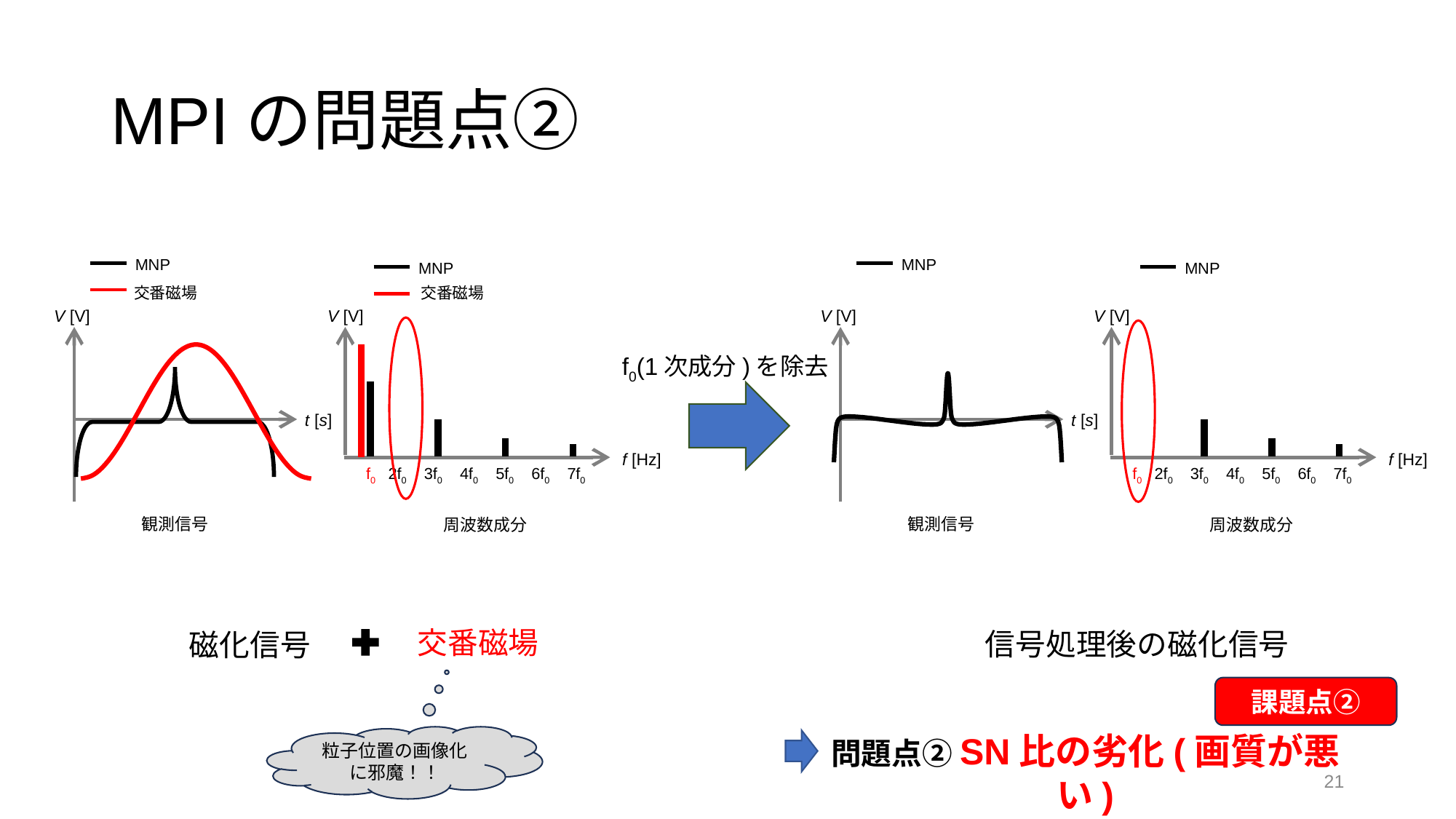

# MPIの問題点②
MNP
MNP
交番磁場
交番磁場
V [V]
V [V]

### Chart

| Category |  |
|---|---|
t [s]
f [Hz]
f0
2f0
3f0
4f0
5f0
6f0
7f0
観測信号
周波数成分
MNP
MNP
V [V]
V [V]
t [s]
f [Hz]
f0
2f0
3f0
4f0
5f0
6f0
7f0
観測信号
周波数成分

### Chart

| Category |  |
|---|---|

f0(1次成分)を除去

交番磁場

信号処理後の磁化信号
磁化信号
課題点②
問題点②SN比の劣化(画質が悪い)
粒子位置の画像化に邪魔！！

21